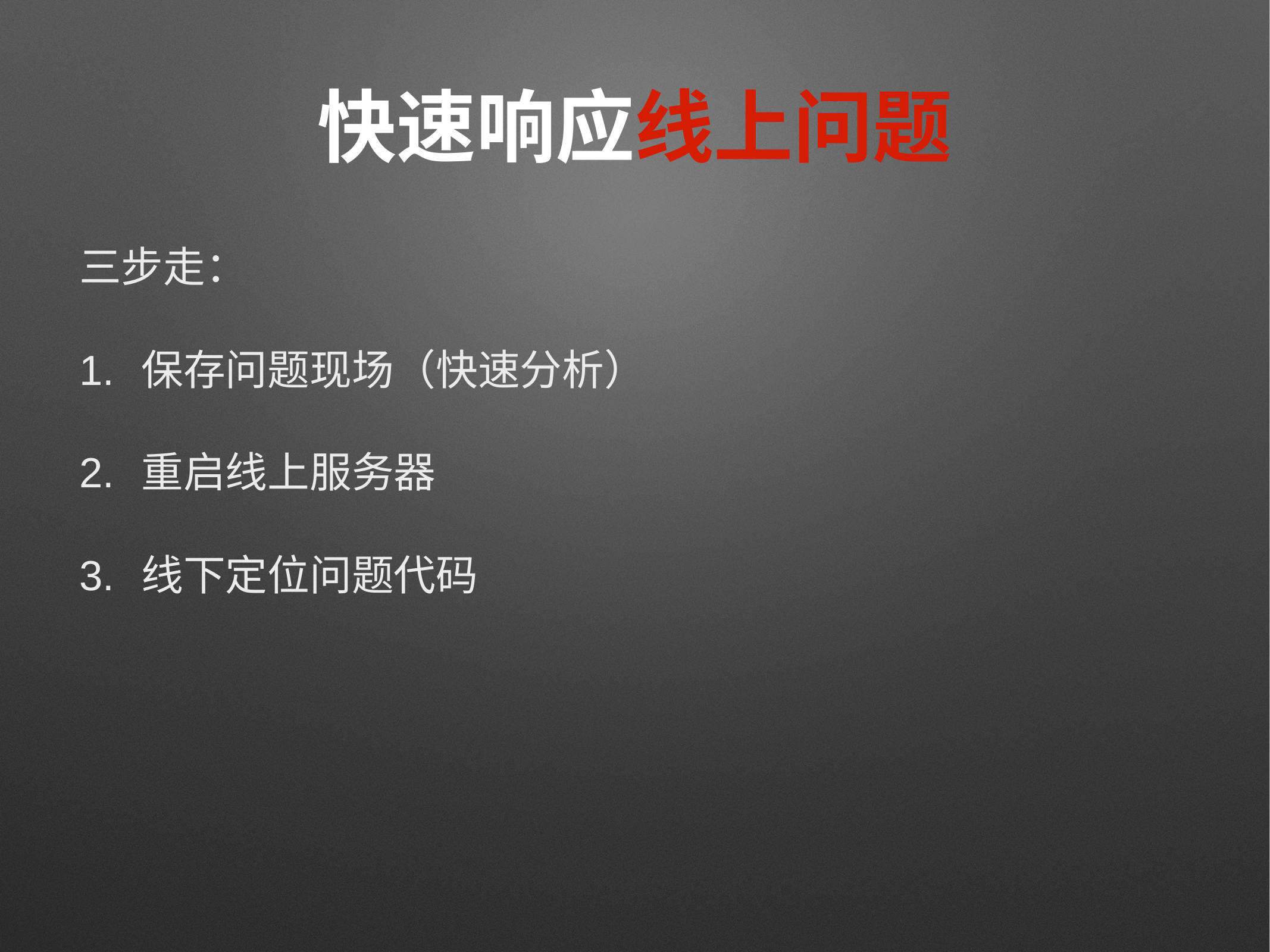

# 快速响应线上问题
三步走：
保存问题现场（快速分析）
重启线上服务器
线下定位问题代码